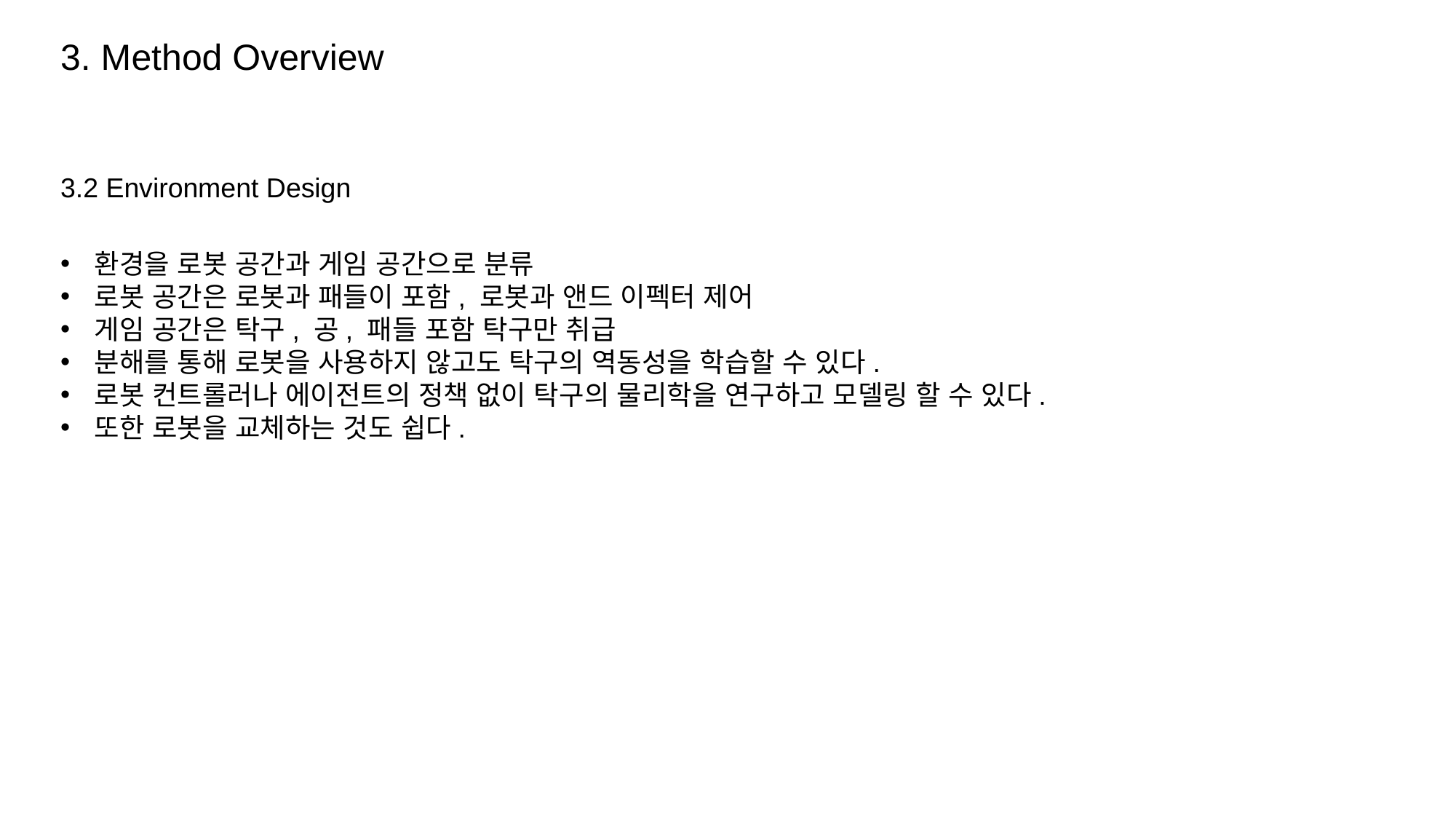

3. Method Overview
3.2 Environment Design
환경을 로봇 공간과 게임 공간으로 분류
로봇 공간은 로봇과 패들이 포함, 로봇과 앤드 이펙터 제어
게임 공간은 탁구, 공, 패들 포함 탁구만 취급
분해를 통해 로봇을 사용하지 않고도 탁구의 역동성을 학습할 수 있다.
로봇 컨트롤러나 에이전트의 정책 없이 탁구의 물리학을 연구하고 모델링 할 수 있다.
또한 로봇을 교체하는 것도 쉽다.